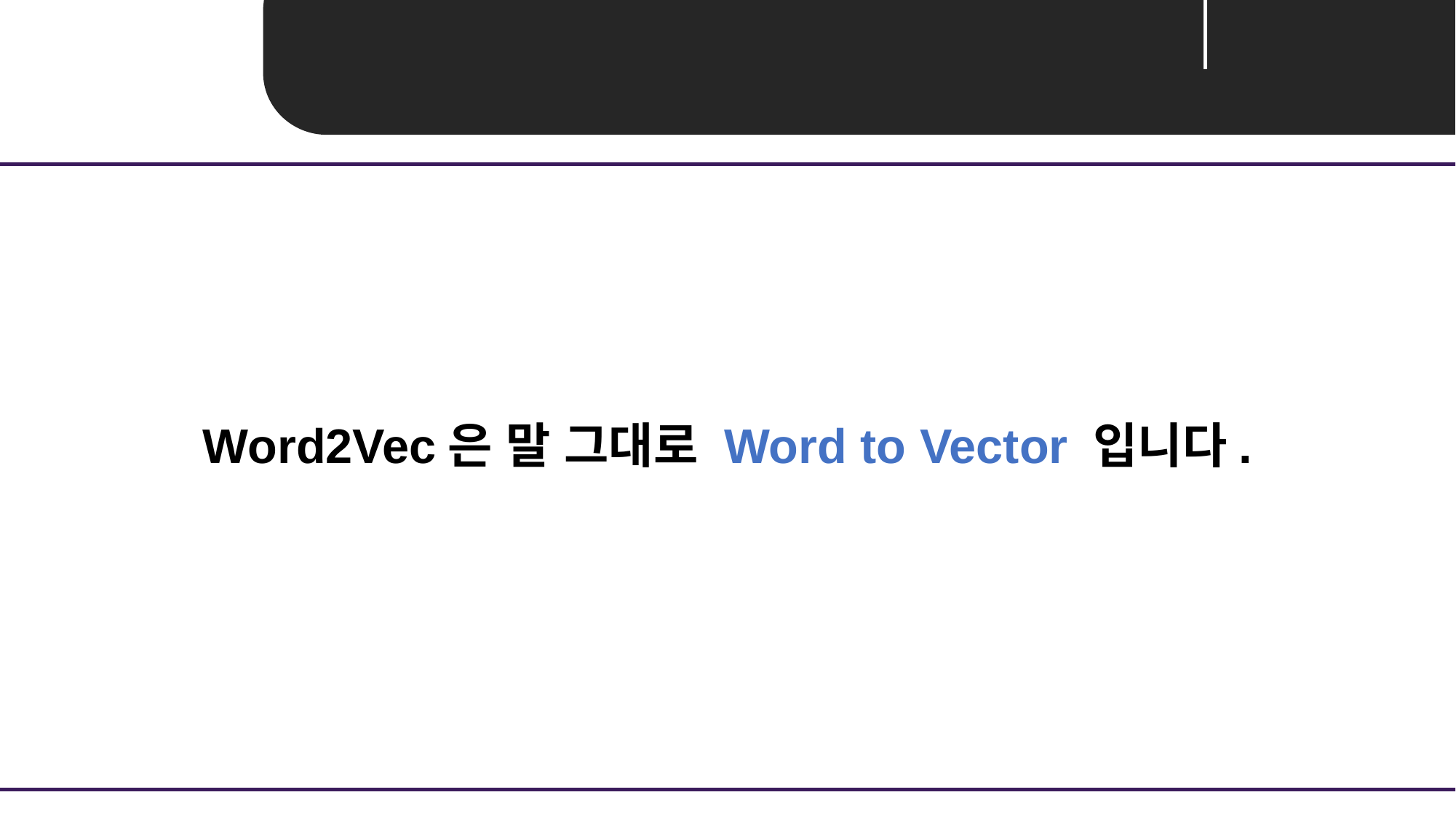

Unit  04 ㅣ  Embedding
Word2Vec은 말 그대로 Word to Vector 입니다.